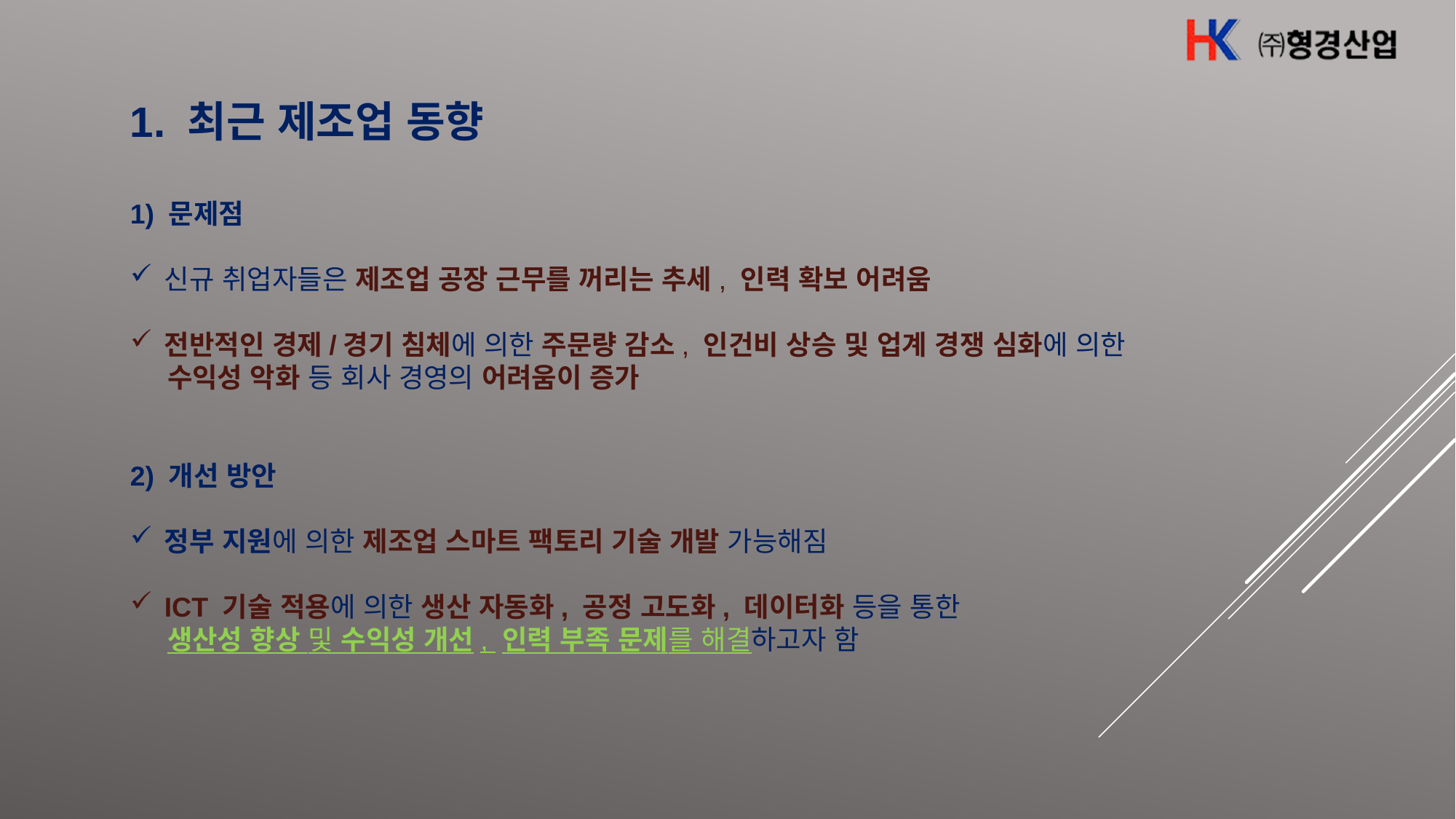

1. 최근 제조업 동향

1) 문제점

신규 취업자들은 제조업 공장 근무를 꺼리는 추세, 인력 확보 어려움

전반적인 경제/경기 침체에 의한 주문량 감소, 인건비 상승 및 업계 경쟁 심화에 의한
    수익성 악화 등 회사 경영의 어려움이 증가

2) 개선 방안

정부 지원에 의한 제조업 스마트 팩토리 기술 개발 가능해짐

ICT 기술 적용에 의한 생산 자동화, 공정 고도화, 데이터화 등을 통한
    생산성 향상 및 수익성 개선, 인력 부족 문제를 해결하고자 함